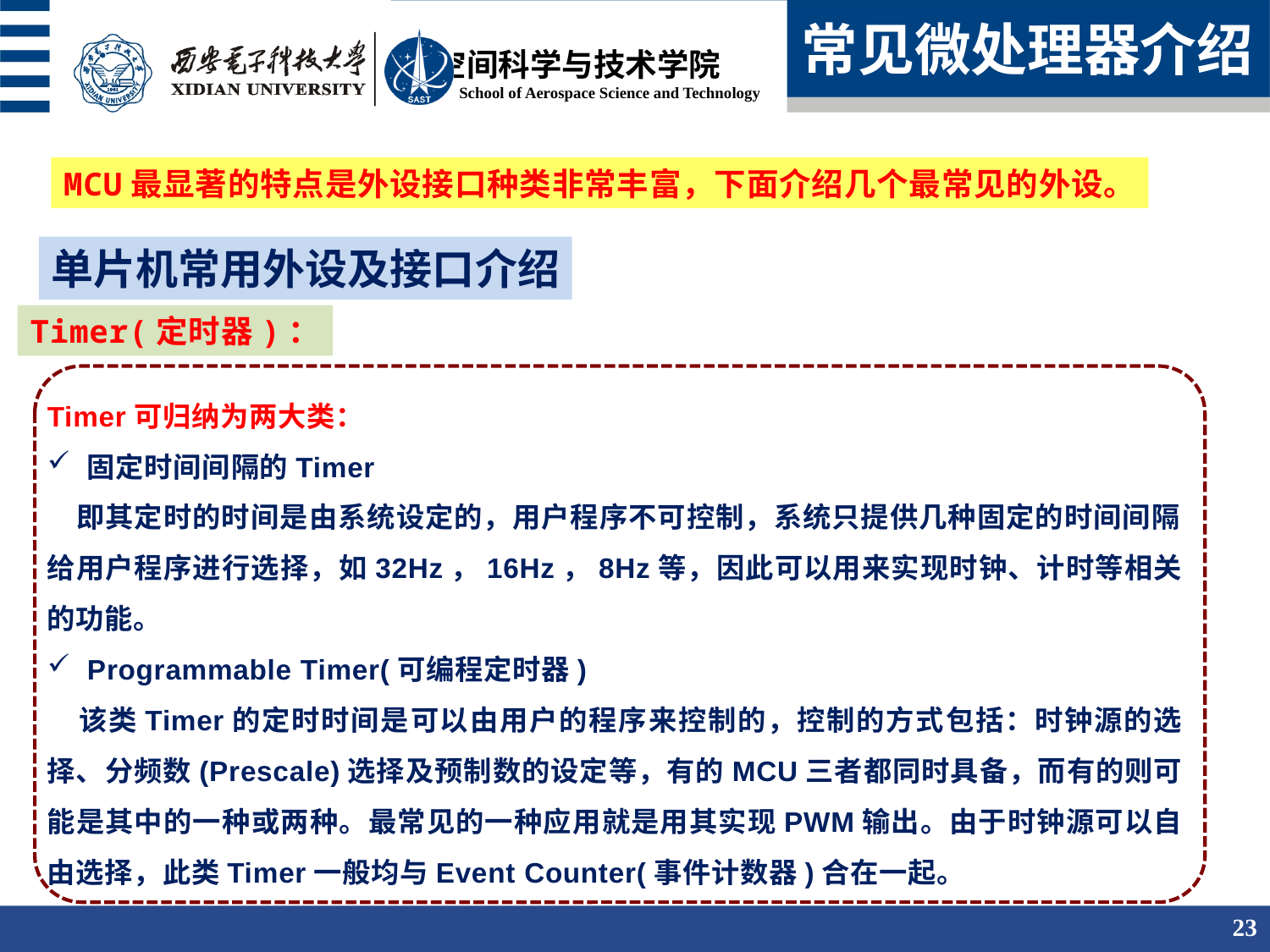

常见微处理器介绍
MCU最显著的特点是外设接口种类非常丰富，下面介绍几个最常见的外设。
单片机常用外设及接口介绍
Timer(定时器)：

Timer可归纳为两大类：
固定时间间隔的Timer
   即其定时的时间是由系统设定的，用户程序不可控制，系统只提供几种固定的时间间隔给用户程序进行选择，如32Hz，16Hz，8Hz等，因此可以用来实现时钟、计时等相关的功能。
Programmable Timer(可编程定时器)
   该类Timer的定时时间是可以由用户的程序来控制的，控制的方式包括：时钟源的选择、分频数(Prescale)选择及预制数的设定等，有的MCU三者都同时具备，而有的则可能是其中的一种或两种。最常见的一种应用就是用其实现PWM输出。由于时钟源可以自由选择，此类Timer一般均与Event Counter(事件计数器)合在一起。